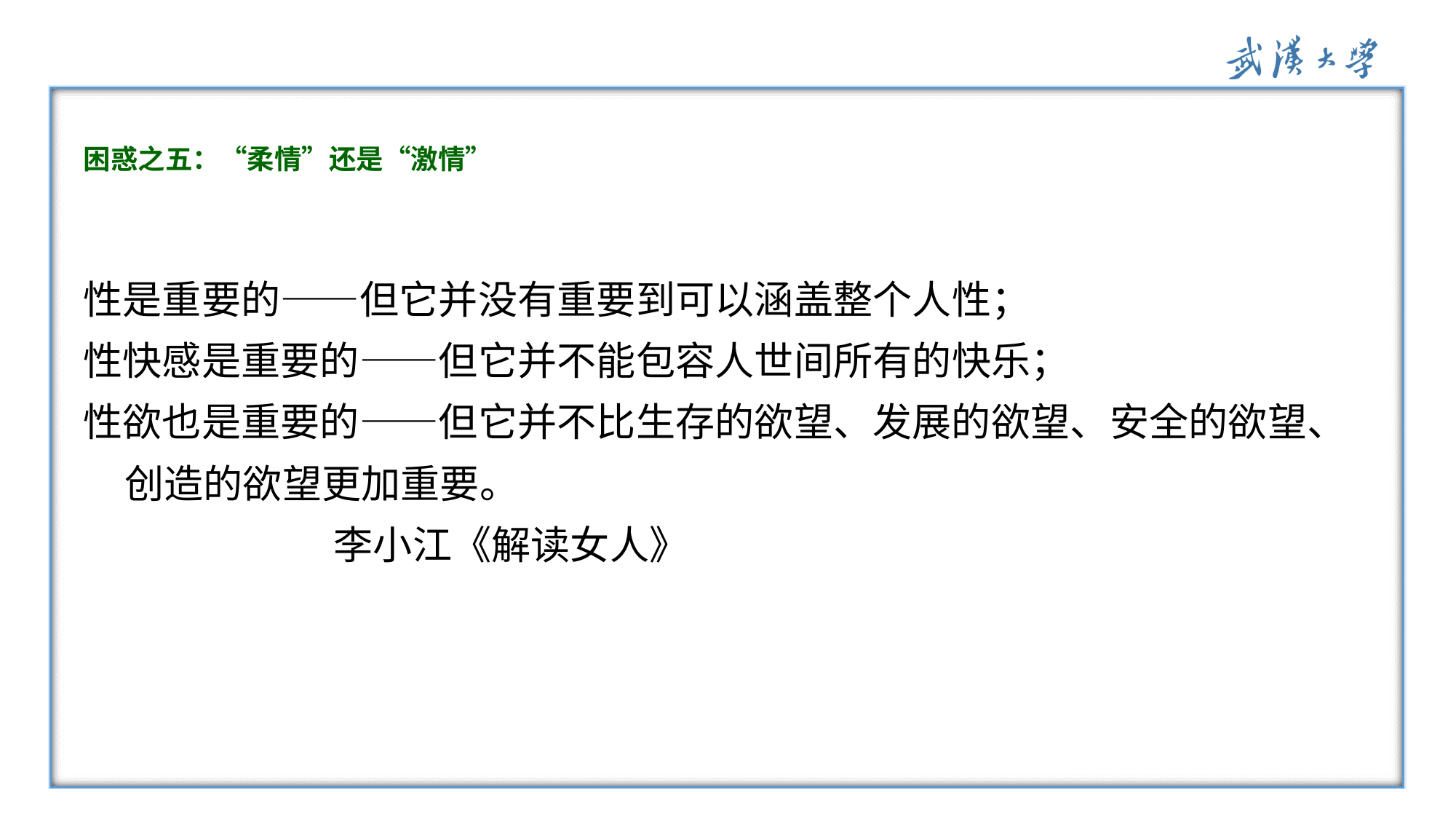

困惑之五：“柔情”还是“激情”
性是重要的——但它并没有重要到可以涵盖整个人性；
性快感是重要的——但它并不能包容人世间所有的快乐；
性欲也是重要的——但它并不比生存的欲望、发展的欲望、安全的欲望、创造的欲望更加重要。
                           李小江《解读女人》